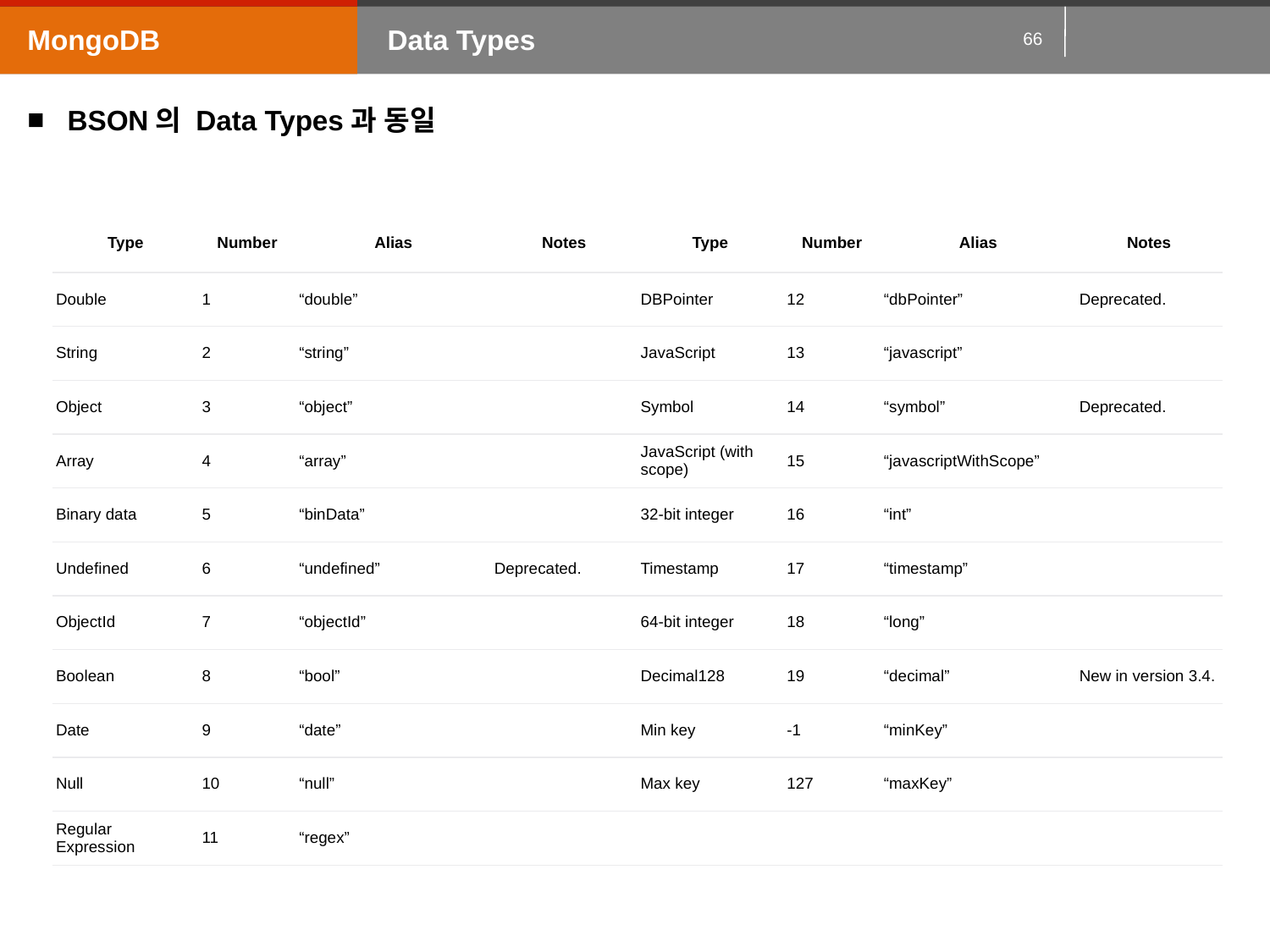

MongoDB
Data Types
BSON의 Data Types과 동일

| Type | Number | Alias | Notes | Type | Number | Alias | Notes |
| --- | --- | --- | --- | --- | --- | --- | --- |
| Double | 1 | “double” |  | DBPointer | 12 | “dbPointer” | Deprecated. |
| String | 2 | “string” |  | JavaScript | 13 | “javascript” |  |
| Object | 3 | “object” |  | Symbol | 14 | “symbol” | Deprecated. |
| Array | 4 | “array” |  | JavaScript (with scope) | 15 | “javascriptWithScope” |  |
| Binary data | 5 | “binData” |  | 32-bit integer | 16 | “int” |  |
| Undefined | 6 | “undefined” | Deprecated. | Timestamp | 17 | “timestamp” |  |
| ObjectId | 7 | “objectId” |  | 64-bit integer | 18 | “long” |  |
| Boolean | 8 | “bool” |  | Decimal128 | 19 | “decimal” | New in version 3.4. |
| Date | 9 | “date” |  | Min key | -1 | “minKey” |  |
| Null | 10 | “null” |  | Max key | 127 | “maxKey” |  |
| Regular Expression | 11 | “regex” |  |  |  |  |  |